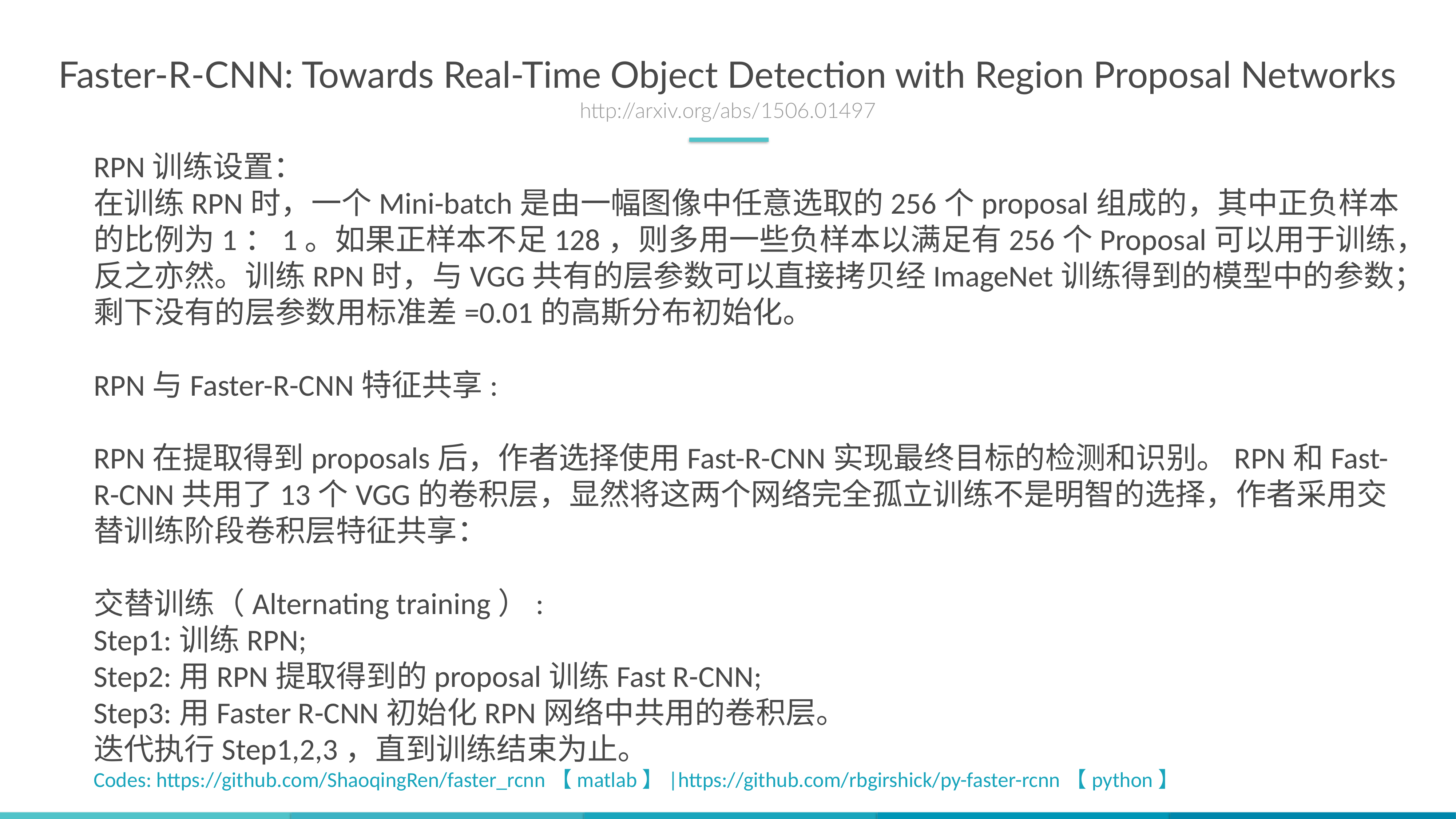

Faster-R-CNN: Towards Real-Time Object Detection with Region Proposal Networks
http://arxiv.org/abs/1506.01497

RPN训练设置：
在训练RPN时，一个Mini-batch是由一幅图像中任意选取的256个proposal组成的，其中正负样本的比例为1：1。如果正样本不足128，则多用一些负样本以满足有256个Proposal可以用于训练，反之亦然。训练RPN时，与VGG共有的层参数可以直接拷贝经ImageNet训练得到的模型中的参数；剩下没有的层参数用标准差=0.01的高斯分布初始化。

RPN与Faster-R-CNN特征共享:

RPN在提取得到proposals后，作者选择使用Fast-R-CNN实现最终目标的检测和识别。RPN和Fast-R-CNN共用了13个VGG的卷积层，显然将这两个网络完全孤立训练不是明智的选择，作者采用交替训练阶段卷积层特征共享：

交替训练（Alternating training）:
Step1:训练RPN;
Step2:用RPN提取得到的proposal训练Fast R-CNN;
Step3:用Faster R-CNN初始化RPN网络中共用的卷积层。
迭代执行Step1,2,3，直到训练结束为止。
Codes: https://github.com/ShaoqingRen/faster_rcnn【matlab】|https://github.com/rbgirshick/py-faster-rcnn【python】